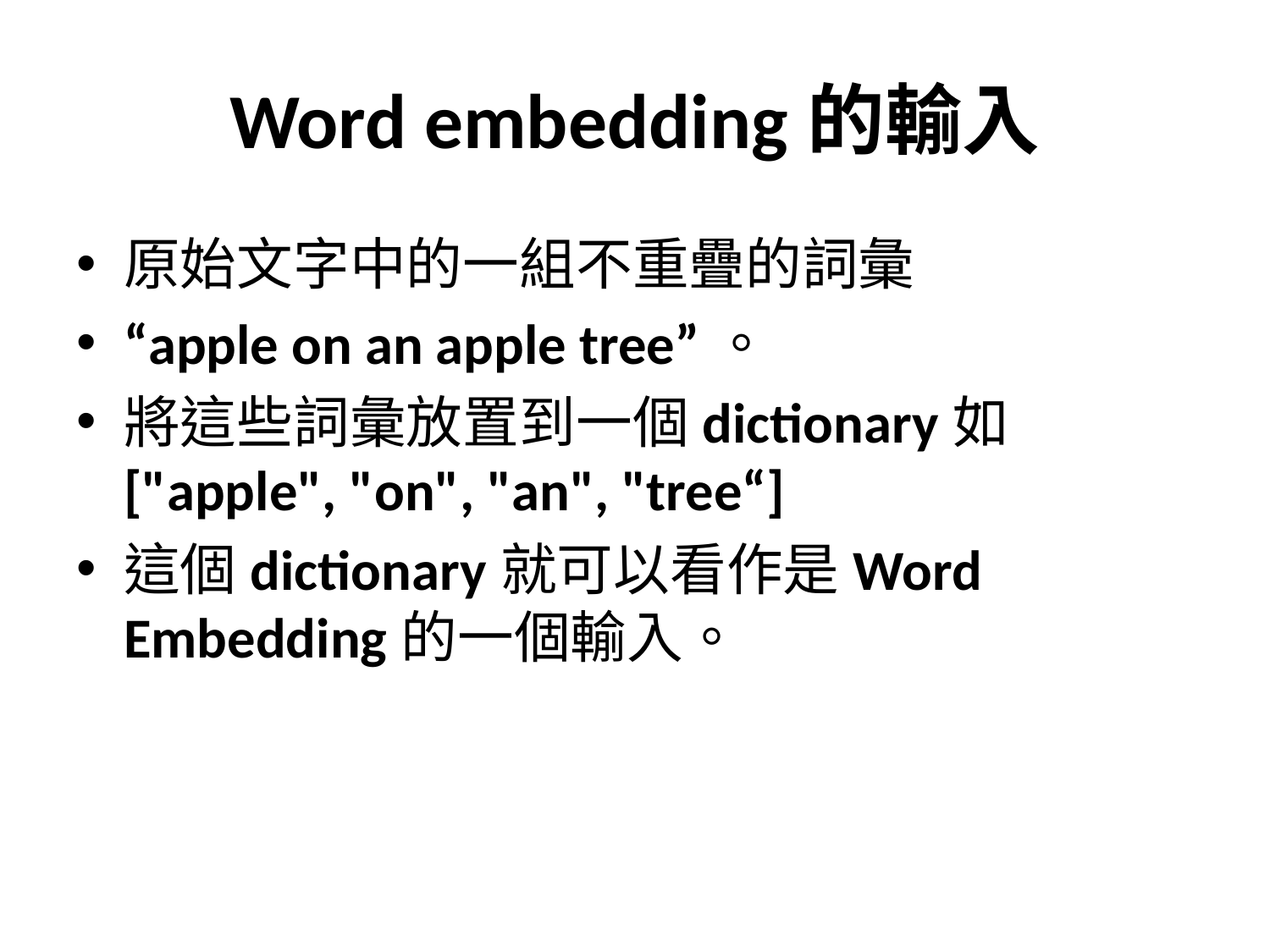

# Word embedding的輸入
原始文字中的一組不重疊的詞彙
“apple on an apple tree”。
將這些詞彙放置到一個dictionary如["apple", "on", "an", "tree“]
這個dictionary就可以看作是Word Embedding的一個輸入。